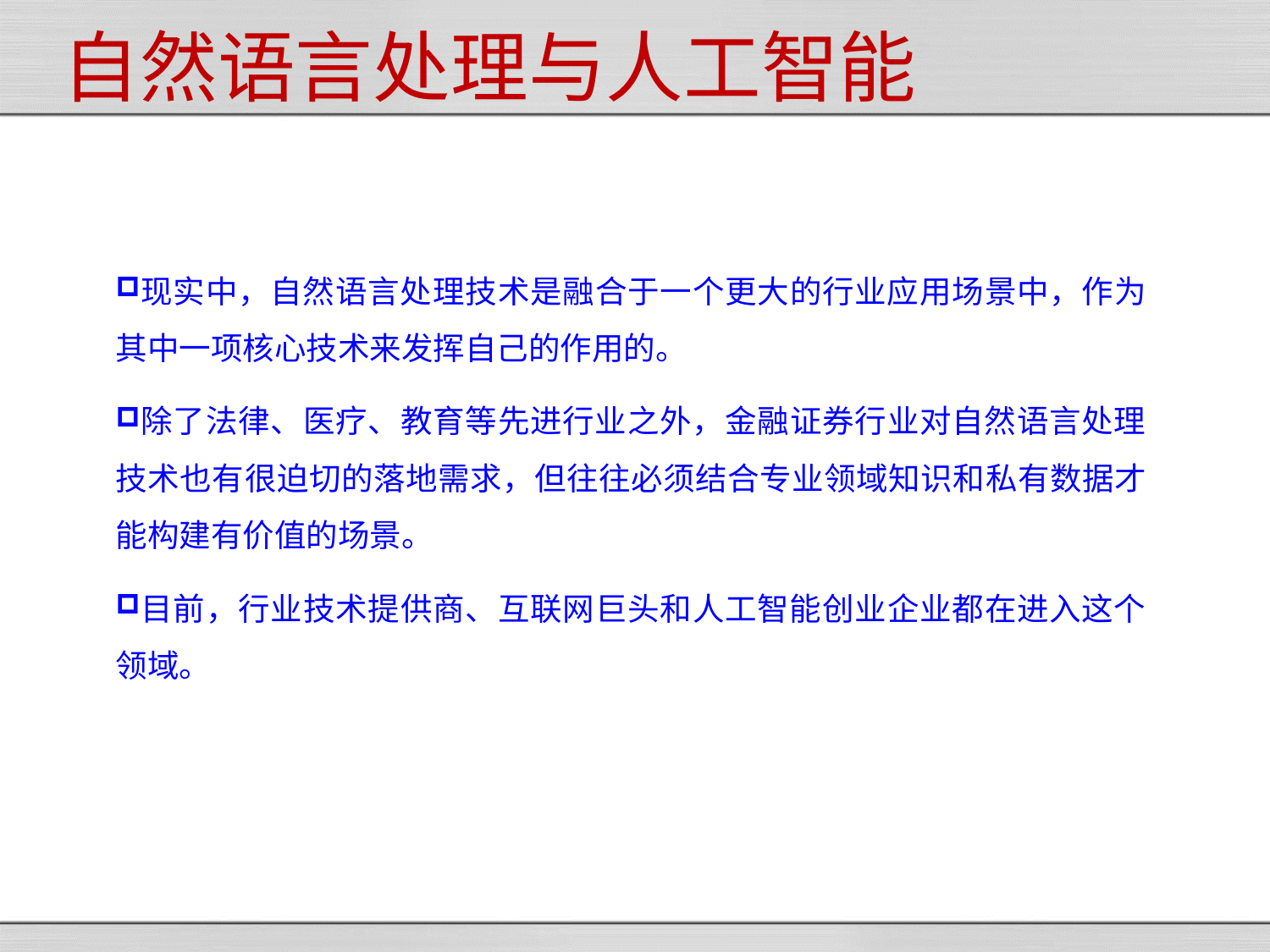

自然语言处理与人工智能
现实中，自然语言处理技术是融合于一个更大的行业应用场景中，作为其中一项核心技术来发挥自己的作用的。
除了法律、医疗、教育等先进行业之外，金融证券行业对自然语言处理技术也有很迫切的落地需求，但往往必须结合专业领域知识和私有数据才能构建有价值的场景。
目前，行业技术提供商、互联网巨头和人工智能创业企业都在进入这个领域。